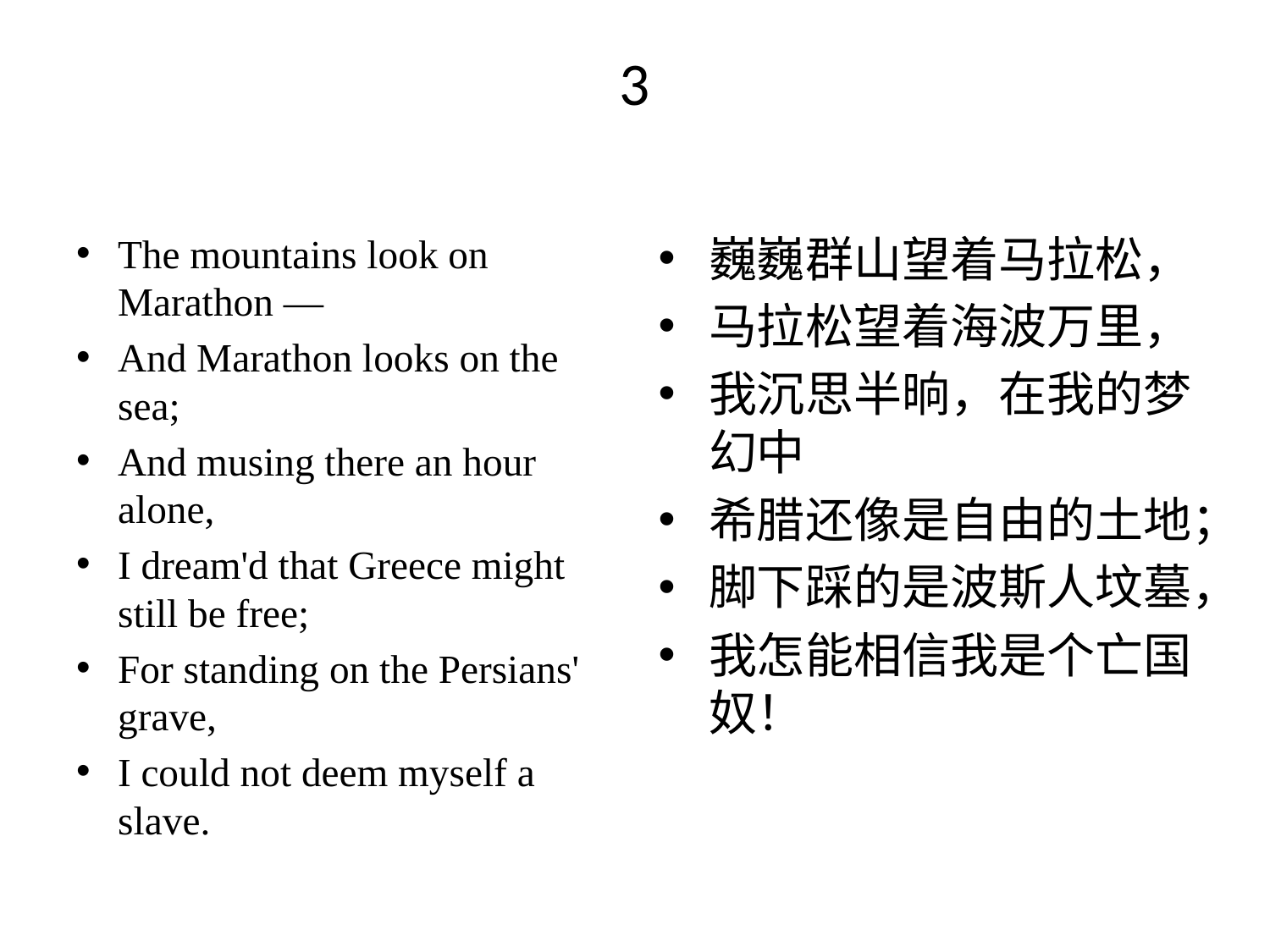

# 3
The mountains look on Marathon —
And Marathon looks on the sea;
And musing there an hour alone,
I dream'd that Greece might still be free;
For standing on the Persians' grave,
I could not deem myself a slave.

巍巍群山望着马拉松，
马拉松望着海波万里，
我沉思半晌，在我的梦幻中
希腊还像是自由的土地；
脚下踩的是波斯人坟墓，
我怎能相信我是个亡国奴！